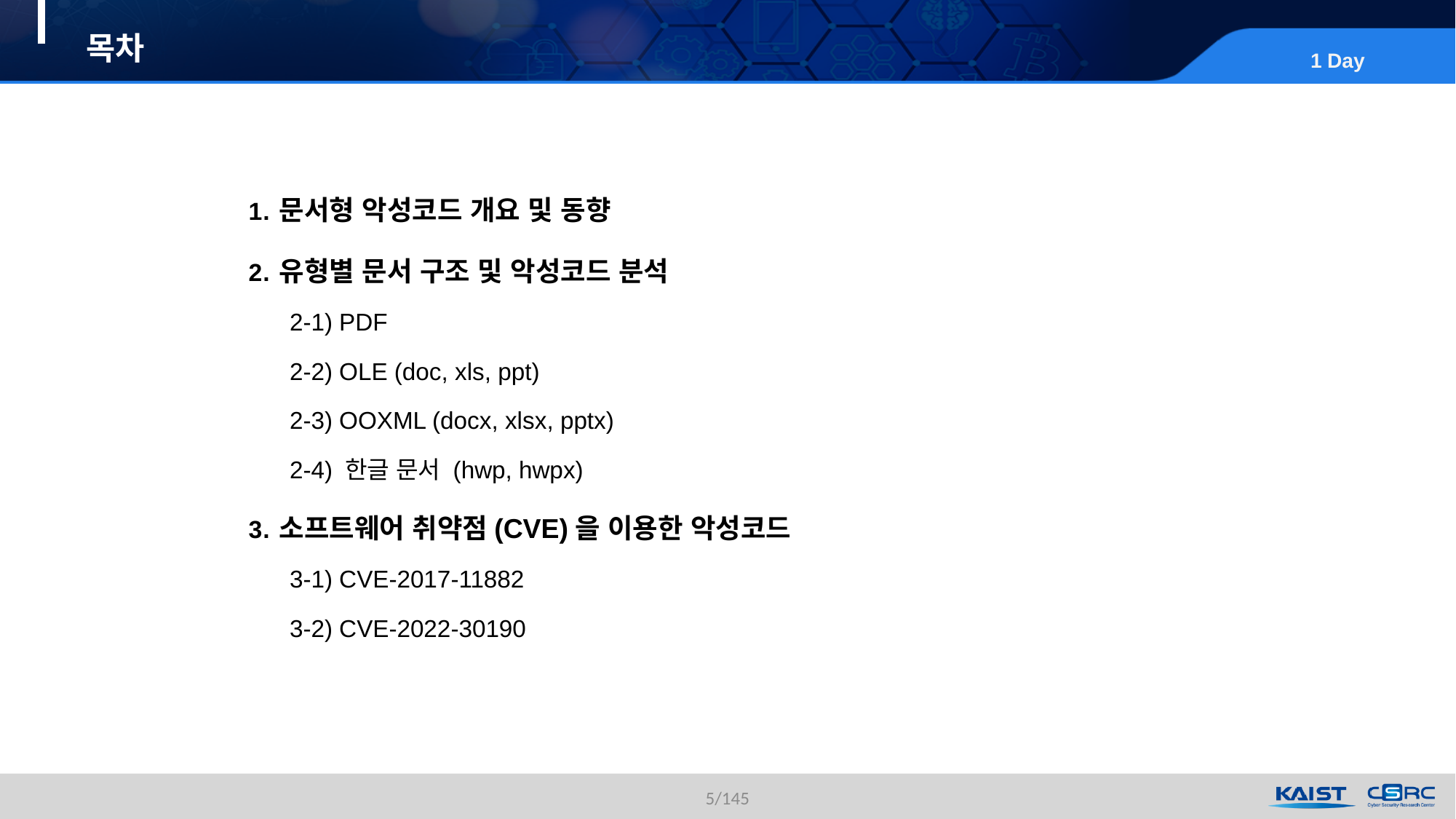

# 목차
문서형 악성코드 개요 및 동향
유형별 문서 구조 및 악성코드 분석
2-1) PDF
2-2) OLE (doc, xls, ppt)
2-3) OOXML (docx, xlsx, pptx)
2-4) 한글 문서 (hwp, hwpx)
소프트웨어 취약점(CVE)을 이용한 악성코드
3-1) CVE-2017-11882
3-2) CVE-2022-30190
5/145